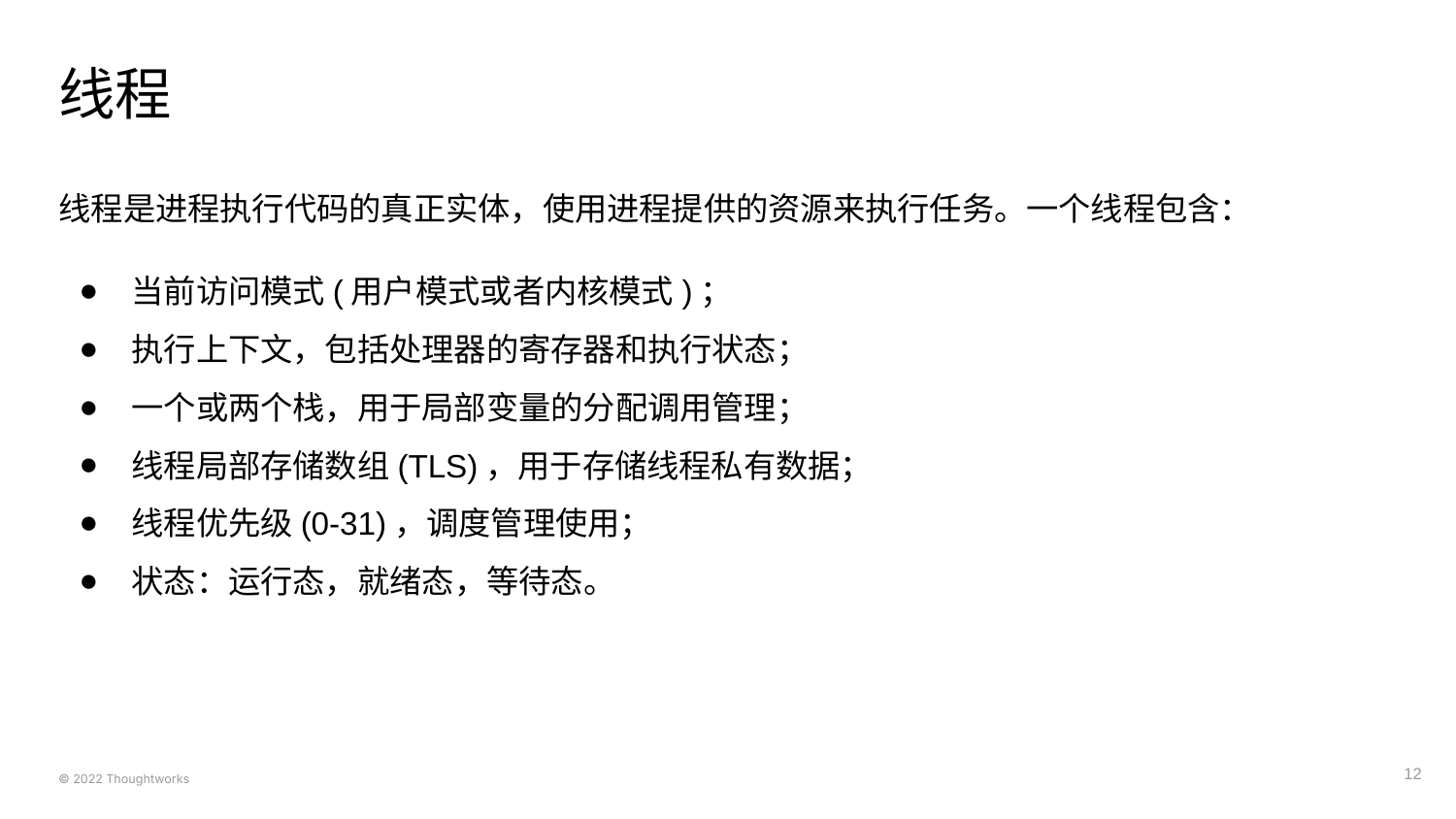

# 线程

线程是进程执行代码的真正实体，使用进程提供的资源来执行任务。一个线程包含：
当前访问模式(用户模式或者内核模式)；
执行上下文，包括处理器的寄存器和执行状态；
一个或两个栈，用于局部变量的分配调用管理；
线程局部存储数组(TLS)，用于存储线程私有数据；
线程优先级(0-31)，调度管理使用；
状态：运行态，就绪态，等待态。

12